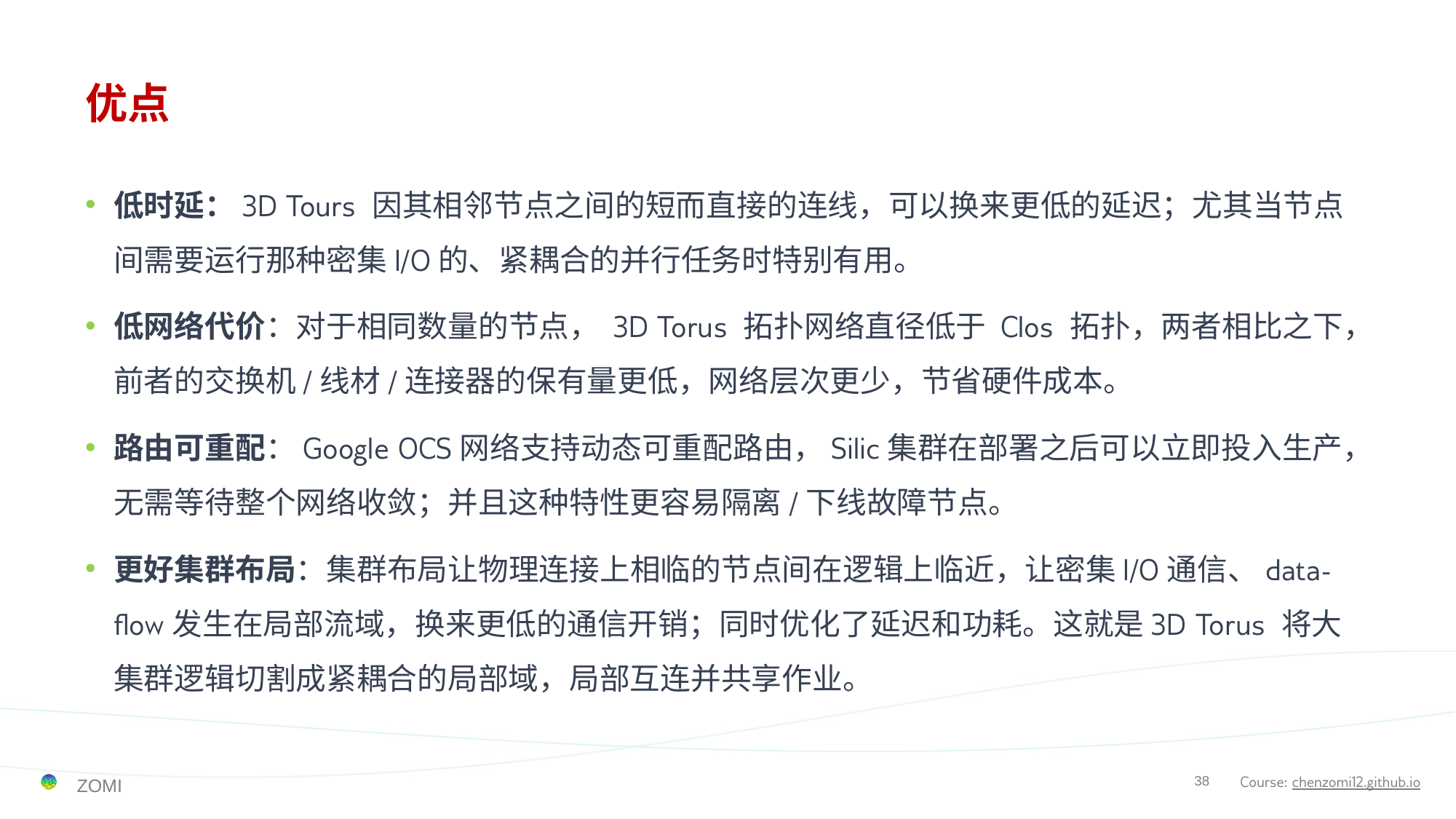

# 优点
低时延：3D Tours 因其相邻节点之间的短而直接的连线，可以换来更低的延迟；尤其当节点间需要运行那种密集I/O的、紧耦合的并行任务时特别有用。
低网络代价：对于相同数量的节点， 3D Torus 拓扑网络直径低于 Clos 拓扑，两者相比之下，前者的交换机/线材/连接器的保有量更低，网络层次更少，节省硬件成本。
路由可重配：Google OCS网络支持动态可重配路由，Silic集群在部署之后可以立即投入生产，无需等待整个网络收敛；并且这种特性更容易隔离/下线故障节点。
更好集群布局：集群布局让物理连接上相临的节点间在逻辑上临近，让密集I/O通信、data-flow发生在局部流域，换来更低的通信开销；同时优化了延迟和功耗。这就是3D Torus 将大集群逻辑切割成紧耦合的局部域，局部互连并共享作业。